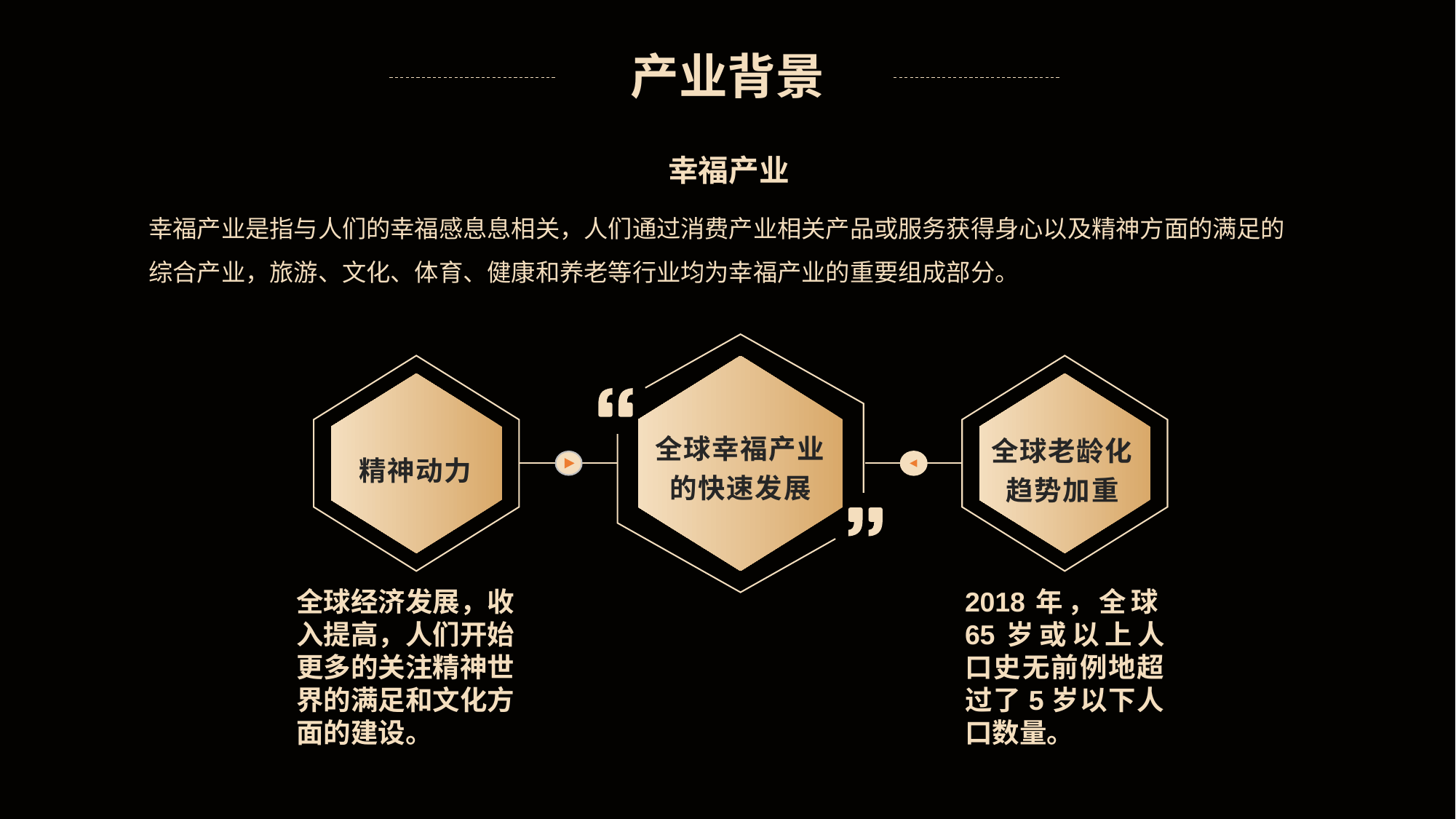

产业背景
幸福产业
幸福产业是指与人们的幸福感息息相关，人们通过消费产业相关产品或服务获得身心以及精神方面的满足的综合产业，旅游、文化、体育、健康和养老等行业均为幸福产业的重要组成部分。

全球幸福产业的快速发展
全球老龄化趋势加重
精神动力

全球经济发展，收入提高，人们开始更多的关注精神世界的满足和文化方面的建设。
2018年，全球65岁或以上人口史无前例地超过了5岁以下人口数量。